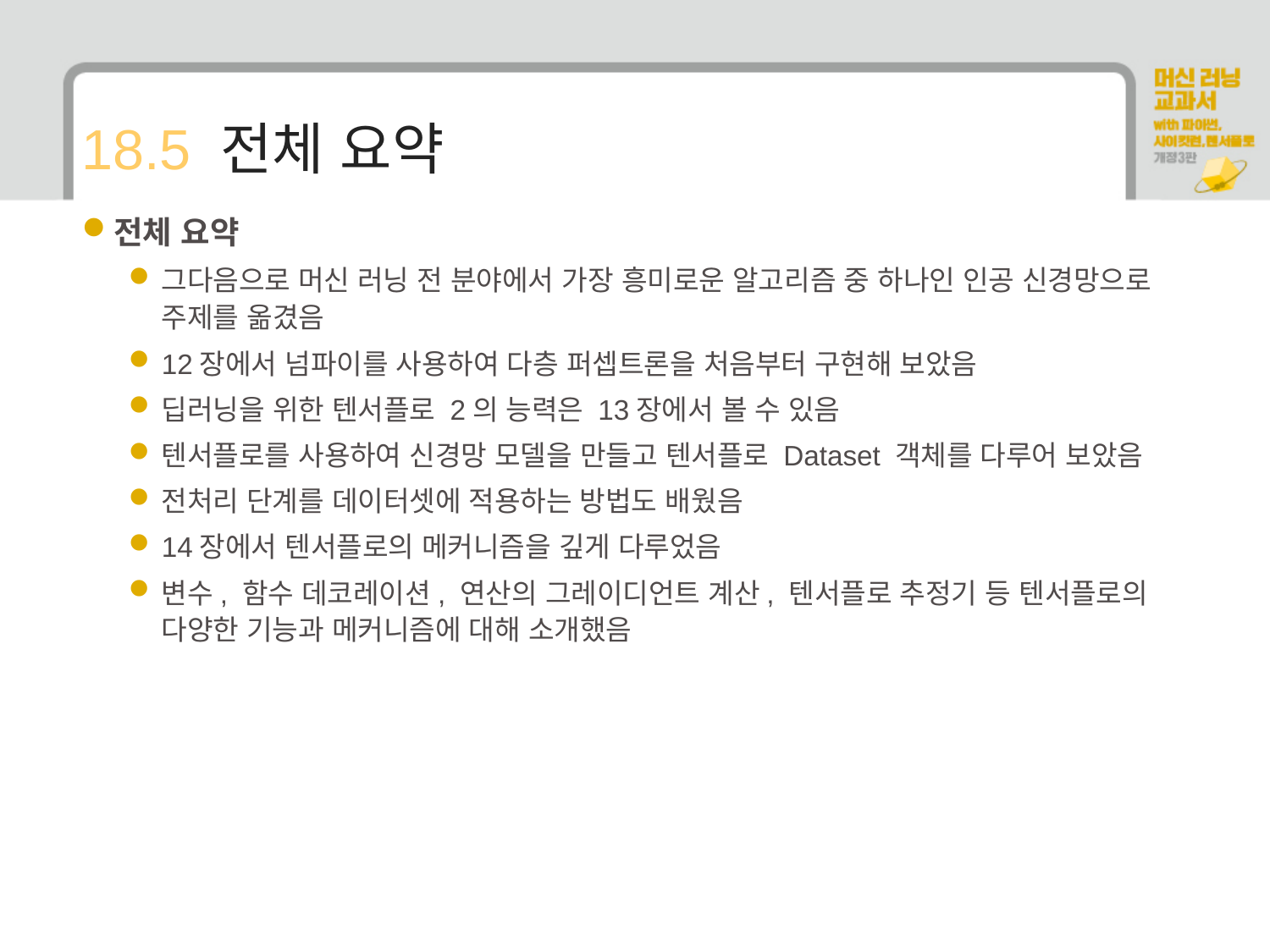

# 18.5 전체 요약
전체 요약
그다음으로 머신 러닝 전 분야에서 가장 흥미로운 알고리즘 중 하나인 인공 신경망으로 주제를 옮겼음
12장에서 넘파이를 사용하여 다층 퍼셉트론을 처음부터 구현해 보았음
딥러닝을 위한 텐서플로 2의 능력은 13장에서 볼 수 있음
텐서플로를 사용하여 신경망 모델을 만들고 텐서플로 Dataset 객체를 다루어 보았음
전처리 단계를 데이터셋에 적용하는 방법도 배웠음
14장에서 텐서플로의 메커니즘을 깊게 다루었음
변수, 함수 데코레이션, 연산의 그레이디언트 계산, 텐서플로 추정기 등 텐서플로의 다양한 기능과 메커니즘에 대해 소개했음